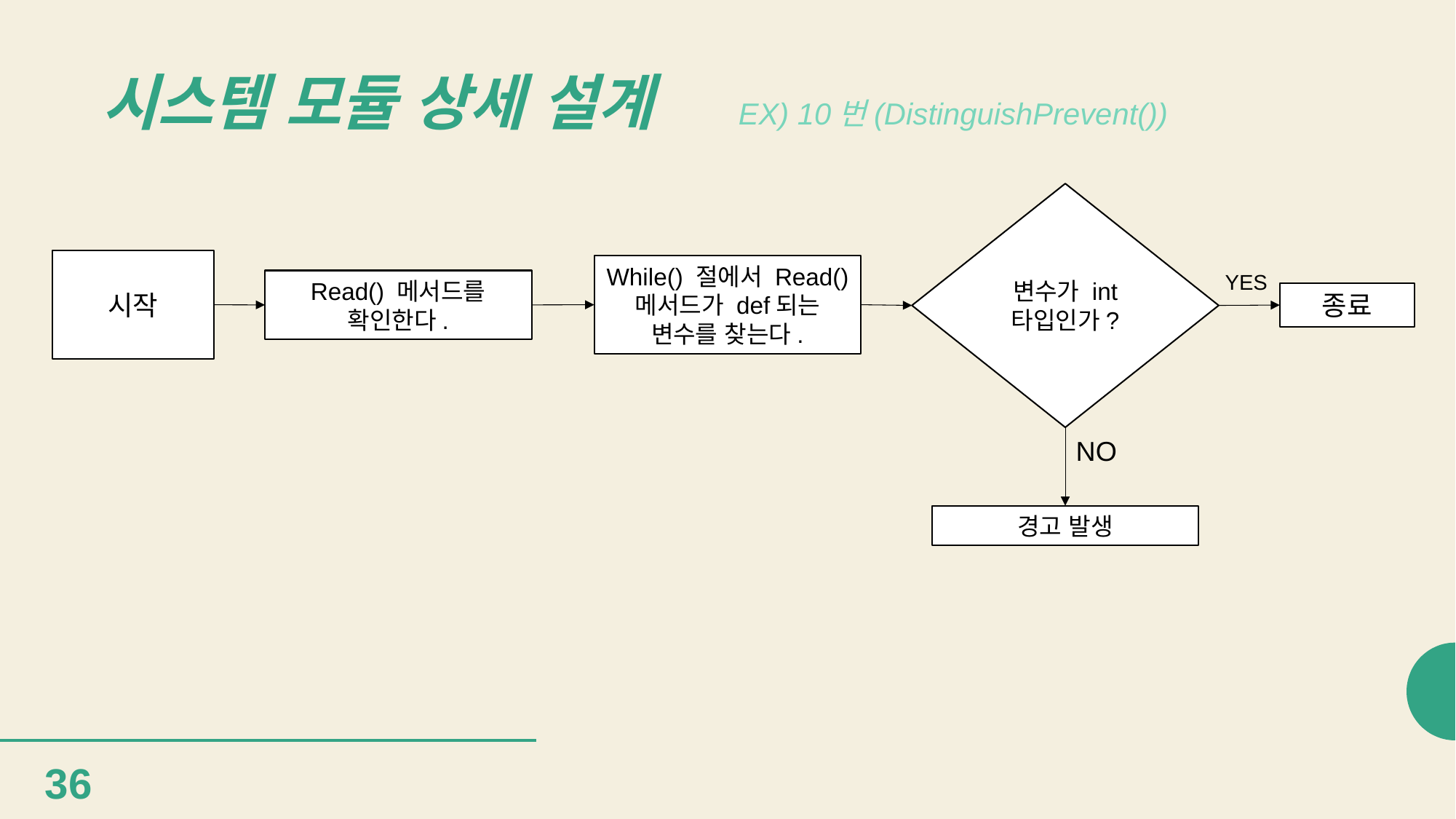

# 시스템 모듈 상세 설계
EX) 10번(DistinguishPrevent())
변수가 int 타입인가?

시작

While() 절에서 Read() 메서드가 def되는 변수를 찾는다.
YES
Read() 메서드를 확인한다.
종료
NO
경고 발생
36